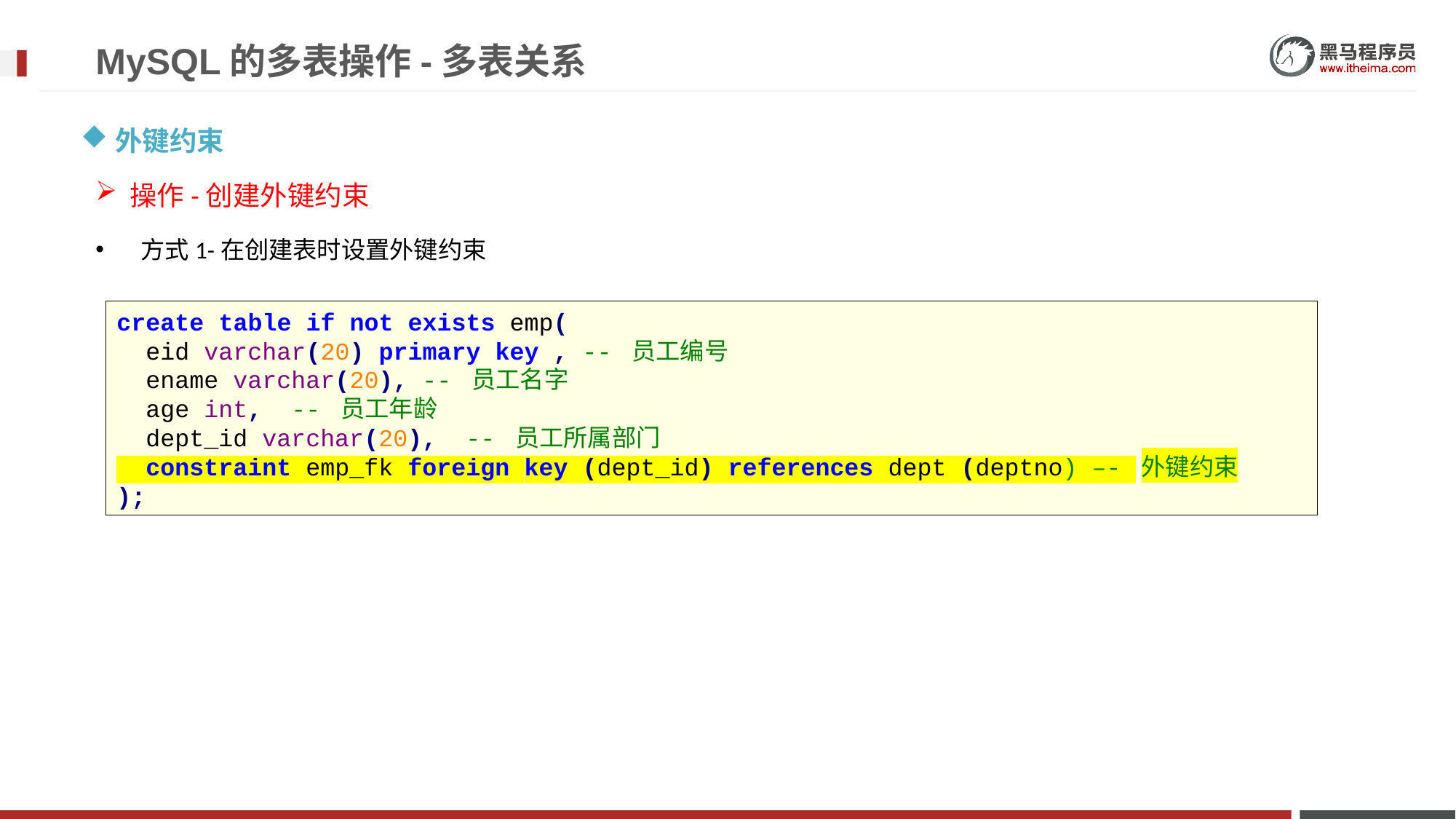

# MySQL的多表操作-多表关系
外键约束
操作-创建外键约束
 方式1-在创建表时设置外键约束
create table if not exists emp(
  eid varchar(20) primary key , -- 员工编号
  ename varchar(20), -- 员工名字
  age int,  -- 员工年龄
  dept_id varchar(20),  -- 员工所属部门
  constraint emp_fk foreign key (dept_id) references dept (deptno) –- 外键约束
);